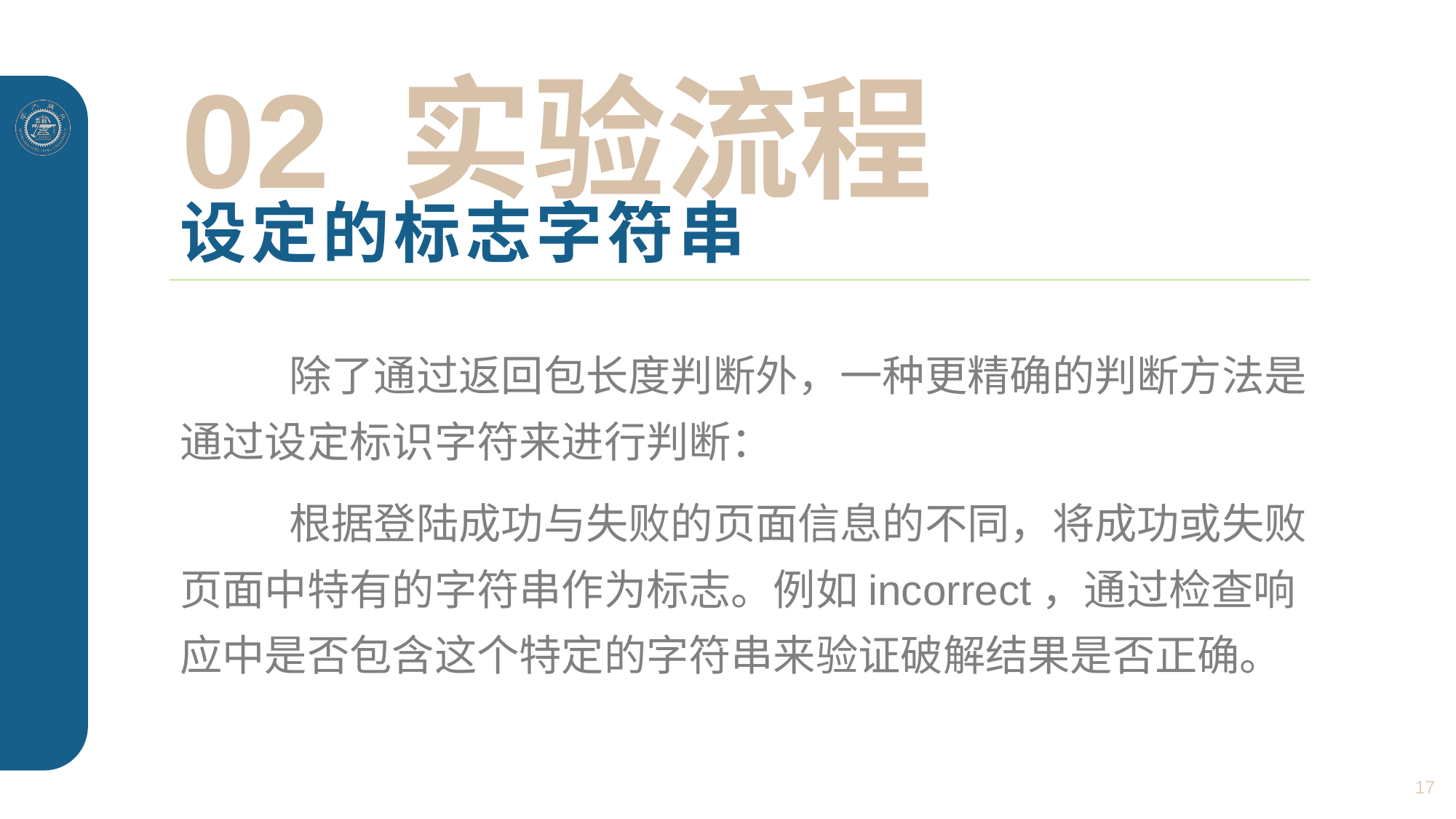

02 实验流程
# 设定的标志字符串
	除了通过返回包长度判断外，一种更精确的判断方法是通过设定标识字符来进行判断：
	根据登陆成功与失败的页面信息的不同，将成功或失败页面中特有的字符串作为标志。例如incorrect，通过检查响应中是否包含这个特定的字符串来验证破解结果是否正确。
17